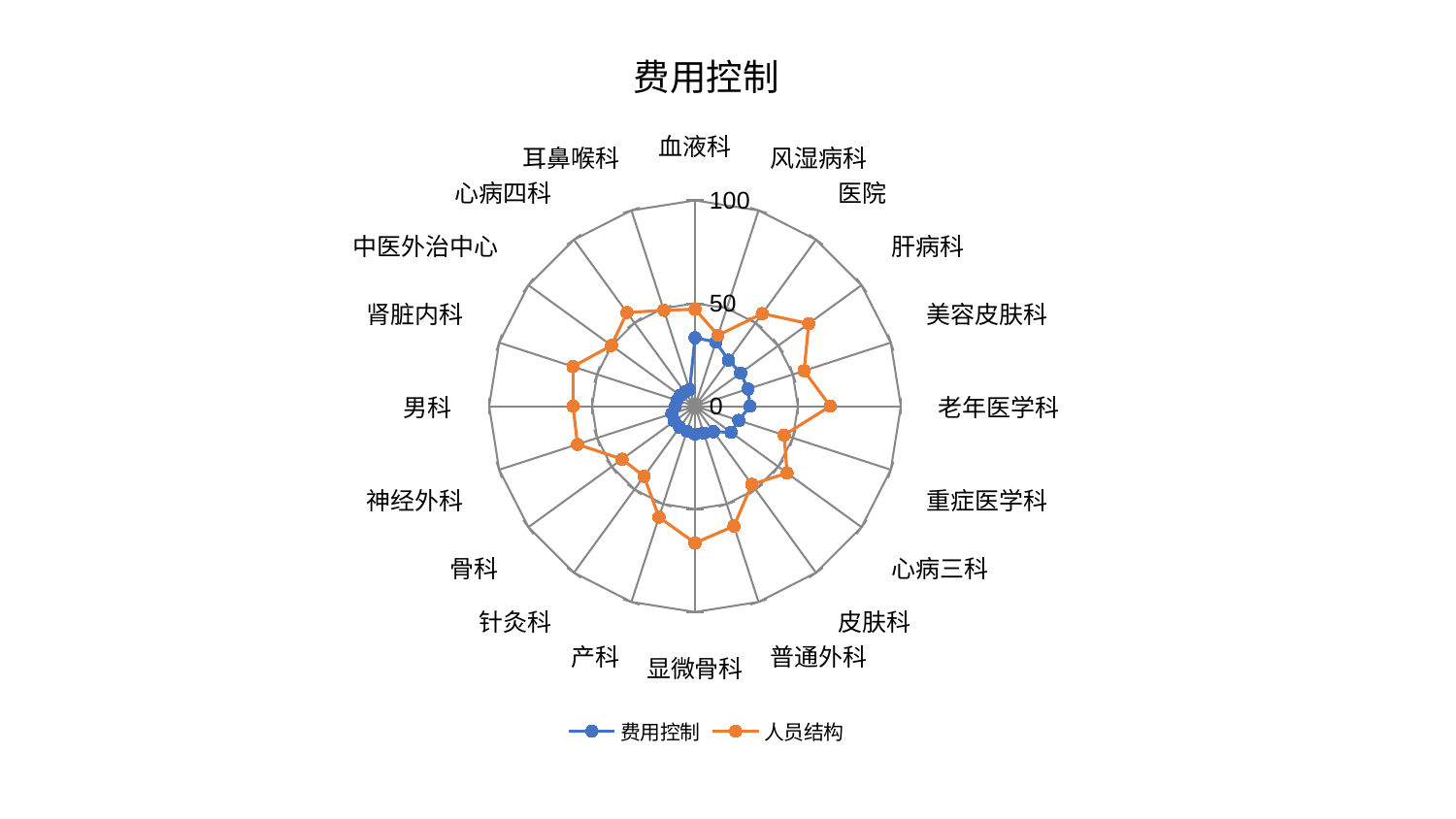

### Chart: 费用控制

| Category | 费用控制 | 人员结构 |
|---|---|---|
| 血液科 | 33.25362919373569 | 47.13004967000417 |
| 风湿病科 | 32.8090887175966 | 36.22783732323835 |
| 医院 | 27.67210269736933 | 55.60128954696221 |
| 肝病科 | 27.40083544765946 | 68.28777996117587 |
| 美容皮肤科 | 27.087730624032112 | 55.74994932843623 |
| 老年医学科 | 26.759392953085282 | 65.67641960452869 |
| 重症医学科 | 22.339578213751654 | 45.52412811170428 |
| 心病三科 | 21.65134786737536 | 55.30385745386658 |
| 皮肤科 | 15.307673613442166 | 46.96238333431985 |
| 普通外科 | 13.777418179154216 | 61.28833297071108 |
| 显微骨科 | 13.551399179366939 | 66.46423626133927 |
| 产科 | 12.753433729273414 | 56.69551048663366 |
| 针灸科 | 12.693119090458982 | 42.1380821830741 |
| 骨科 | 12.371324475615328 | 43.80776031470389 |
| 神经外科 | 11.806364383626716 | 60.01570766946215 |
| 男科 | 9.575856476058938 | 59.242381120431865 |
| 肾脏内科 | 9.186390366663227 | 62.30425587381482 |
| 中医外治中心 | 8.878017858687006 | 50.14760613779594 |
| 心病四科 | 8.455035974500937 | 56.23916754561826 |
| 耳鼻喉科 | 8.398126470585256 | 48.99869708989179 |
36